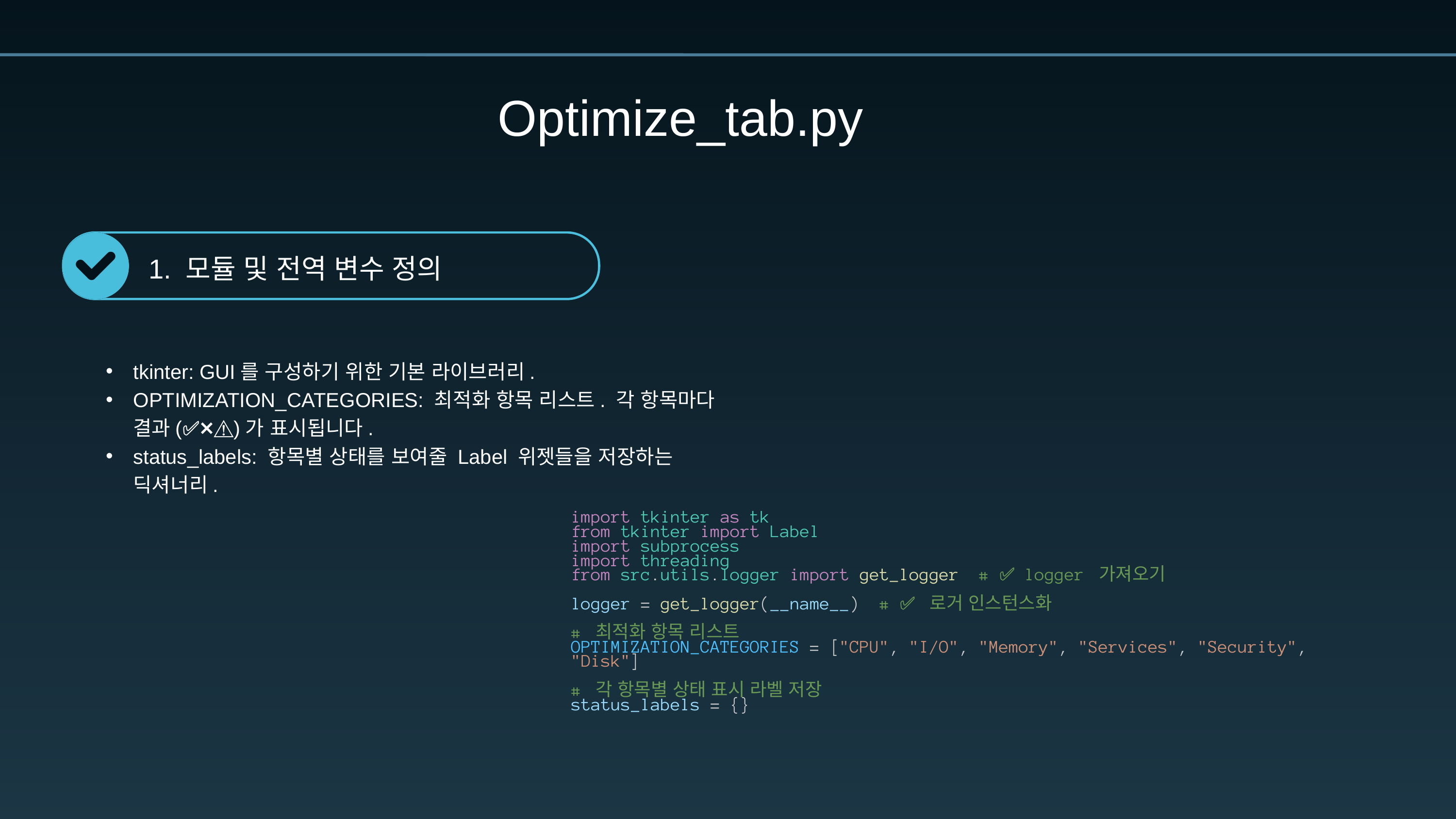

Optimize_tab.py

1. 모듈 및 전역 변수 정의
tkinter: GUI를 구성하기 위한 기본 라이브러리.
OPTIMIZATION_CATEGORIES: 최적화 항목 리스트. 각 항목마다 결과(✅❌⚠️)가 표시됩니다.
status_labels: 항목별 상태를 보여줄 Label 위젯들을 저장하는 딕셔너리.
import tkinter as tk
from tkinter import Label
import subprocess
import threading
from src.utils.logger import get_logger  # ✅ logger 가져오기
logger = get_logger(__name__)  # ✅ 로거 인스턴스화
# 최적화 항목 리스트
OPTIMIZATION_CATEGORIES = ["CPU", "I/O", "Memory", "Services", "Security", "Disk"]
# 각 항목별 상태 표시 라벨 저장
status_labels = {}